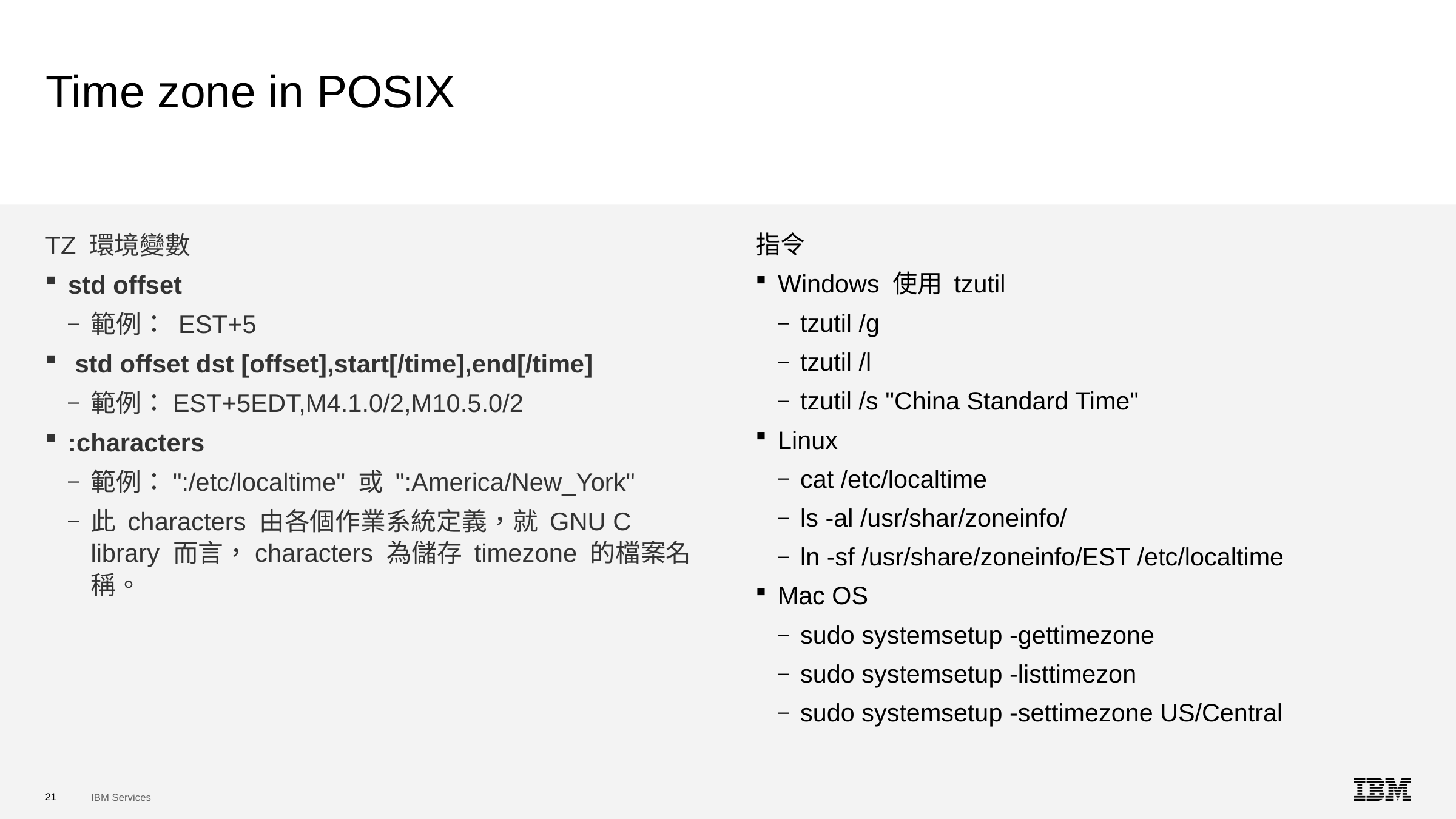

# Time zone in POSIX
TZ 環境變數
std offset
範例： EST+5
 std offset dst [offset],start[/time],end[/time]
範例：EST+5EDT,M4.1.0/2,M10.5.0/2
:characters
範例：":/etc/localtime" 或 ":America/New_York"
此 characters 由各個作業系統定義，就 GNU C library 而言，characters 為儲存 timezone 的檔案名稱。

指令
Windows 使用 tzutil
tzutil /g
tzutil /l
tzutil /s "China Standard Time"
Linux
cat /etc/localtime
ls -al /usr/shar/zoneinfo/
ln -sf /usr/share/zoneinfo/EST /etc/localtime
Mac OS
sudo systemsetup -gettimezone
sudo systemsetup -listtimezon
sudo systemsetup -settimezone US/Central